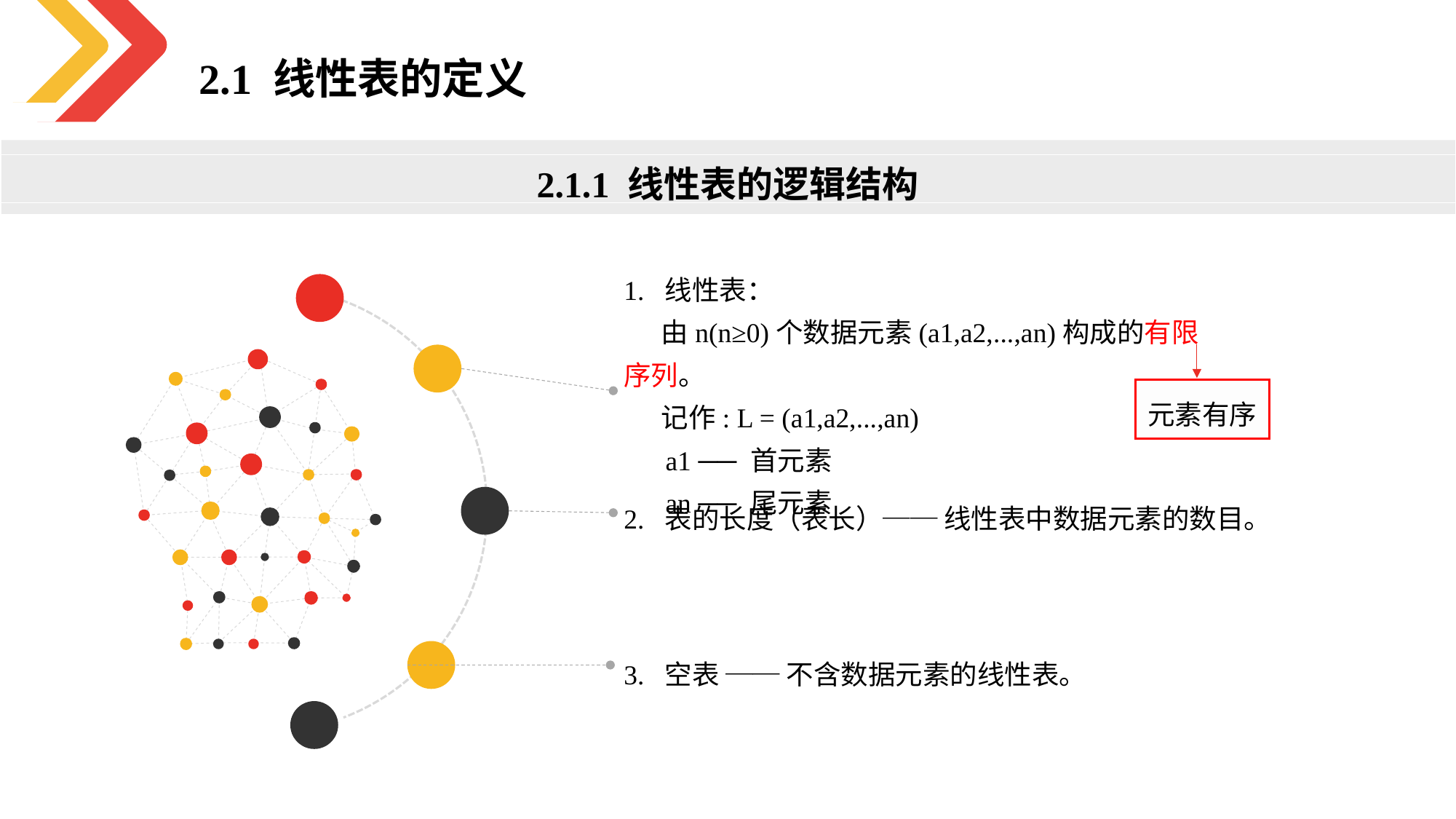

2.1 线性表的定义

2.1.1 线性表的逻辑结构
1.  线性表：
     由n(n≥0)个数据元素(a1,a2,...,an)构成的有限序列。
     记作: L = (a1,a2,...,an)
      a1 ── 首元素
      an ── 尾元素

元素有序
2.  表的长度（表长）── 线性表中数据元素的数目。
3.  空表 ── 不含数据元素的线性表。